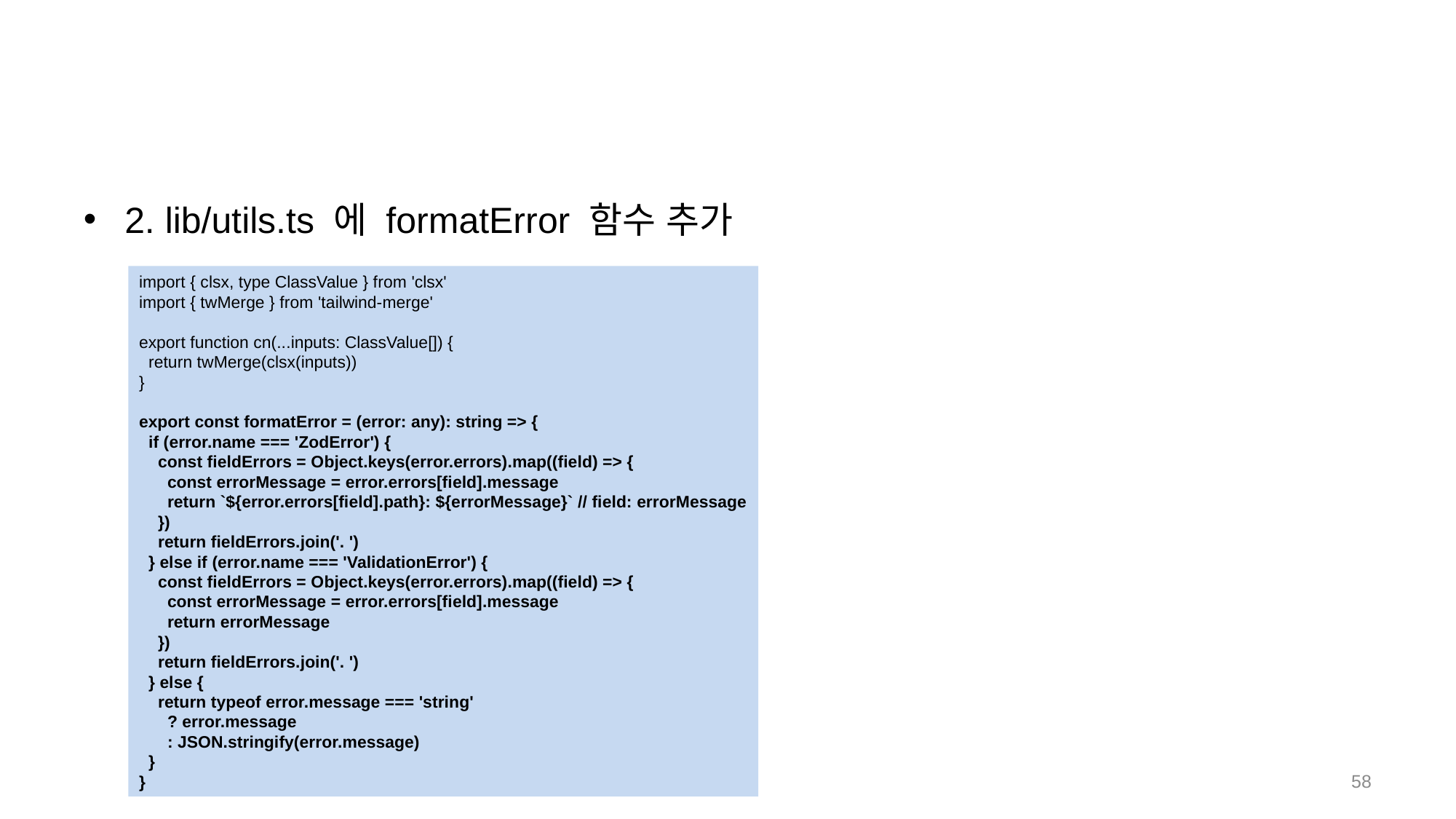

#
2. lib/utils.ts 에 formatError 함수 추가
import { clsx, type ClassValue } from 'clsx'
import { twMerge } from 'tailwind-merge'
export function cn(...inputs: ClassValue[]) {
  return twMerge(clsx(inputs))
}
export const formatError = (error: any): string => {
  if (error.name === 'ZodError') {
    const fieldErrors = Object.keys(error.errors).map((field) => {
      const errorMessage = error.errors[field].message
      return `${error.errors[field].path}: ${errorMessage}` // field: errorMessage
    })
    return fieldErrors.join('. ')
  } else if (error.name === 'ValidationError') {
    const fieldErrors = Object.keys(error.errors).map((field) => {
      const errorMessage = error.errors[field].message
      return errorMessage
    })
    return fieldErrors.join('. ')
  } else {
    return typeof error.message === 'string'
      ? error.message
      : JSON.stringify(error.message)
  }
}
58